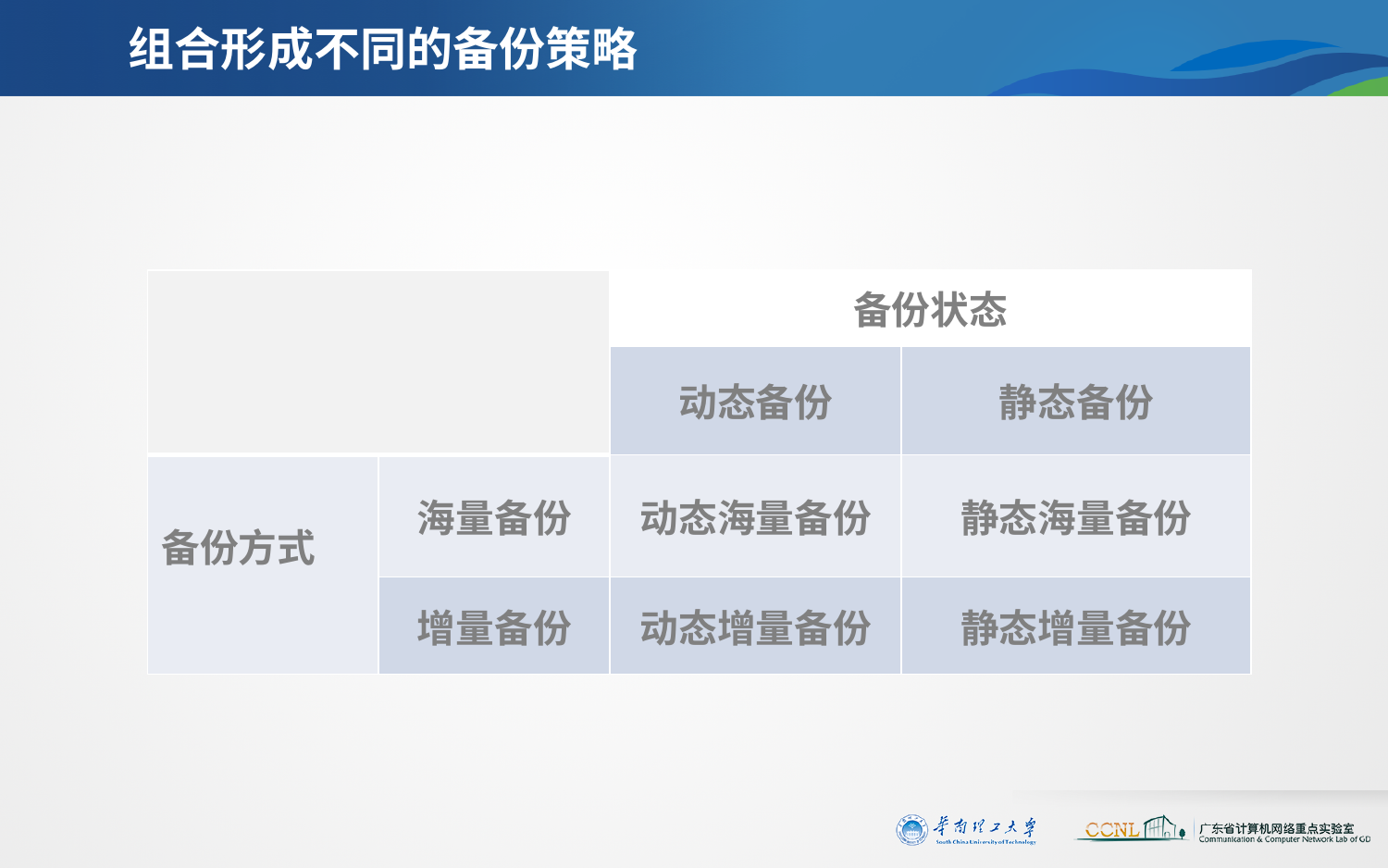

# 组合形成不同的备份策略
|  |  | 备份状态 |  |
| --- | --- | --- | --- |
|  |  | 动态备份 | 静态备份 |
| 备份方式 | 海量备份 | 动态海量备份 | 静态海量备份 |
|  | 增量备份 | 动态增量备份 | 静态增量备份 |